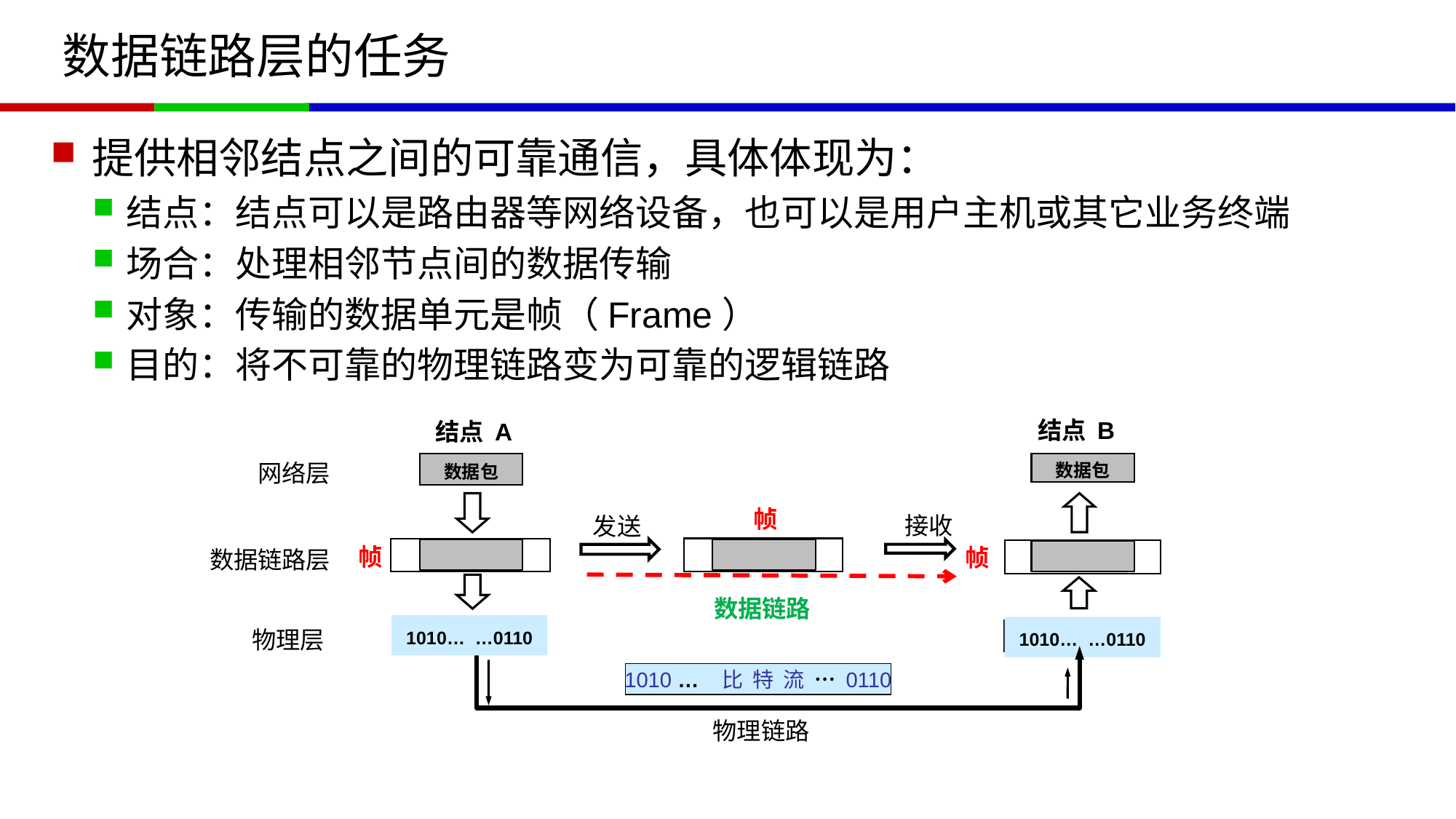

# 数据链路层的任务
提供相邻结点之间的可靠通信，具体体现为：
结点：结点可以是路由器等网络设备，也可以是用户主机或其它业务终端
场合：处理相邻节点间的数据传输
对象：传输的数据单元是帧（Frame）
目的：将不可靠的物理链路变为可靠的逻辑链路
结点 B
结点 A
网络层
数据包
数据包
帧

接收
发送
帧
帧
数据链路层

数据链路
物理层
1010…  …0110
1010…  …0110

1010 …   比  特  流  … 0110

物理链路
7